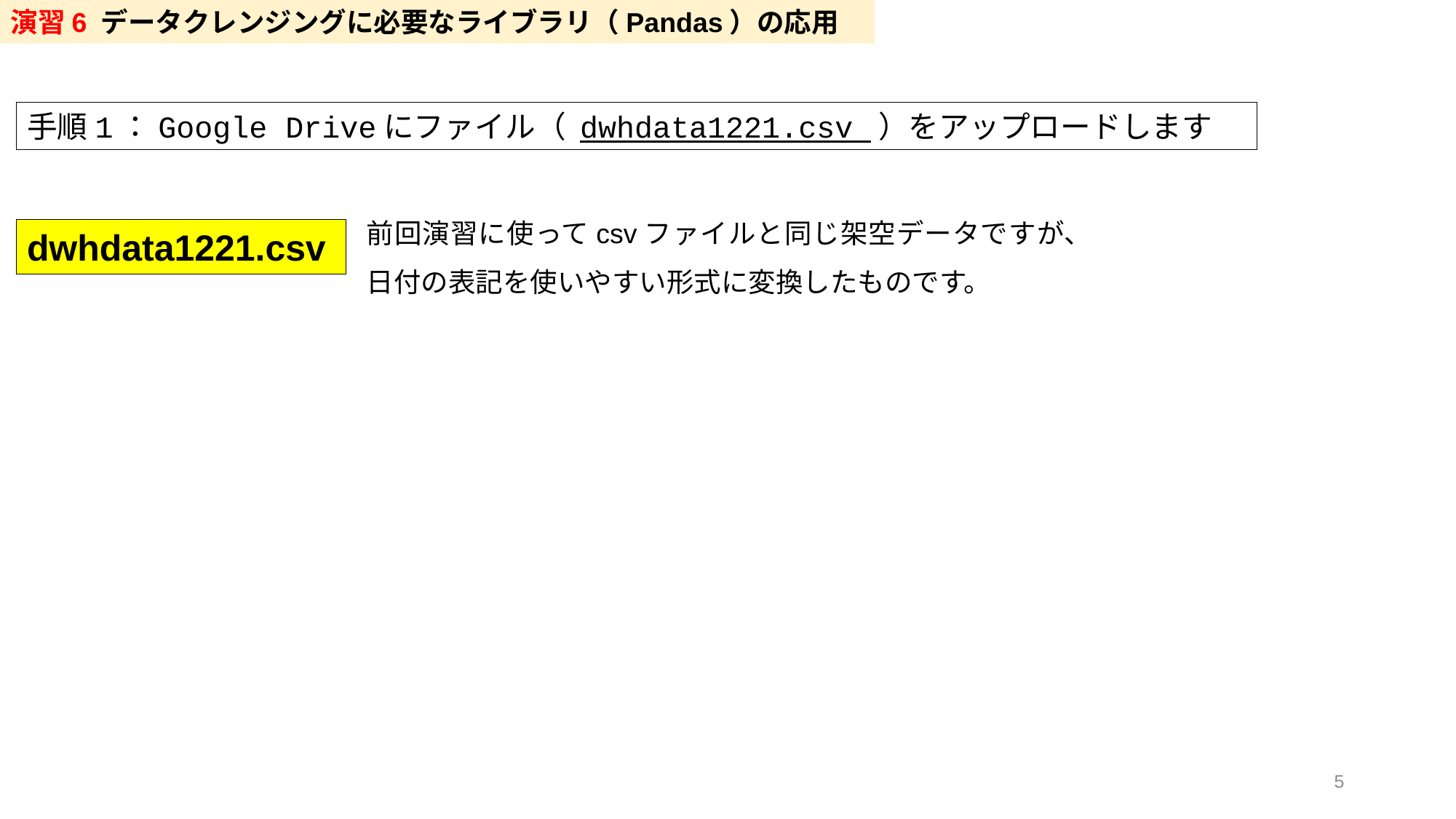

演習6 データクレンジングに必要なライブラリ（Pandas）の応用
手順1：Google Driveにファイル（ dwhdata1221.csv ）をアップロードします
前回演習に使ってcsvファイルと同じ架空データですが、
日付の表記を使いやすい形式に変換したものです。
dwhdata1221.csv
5